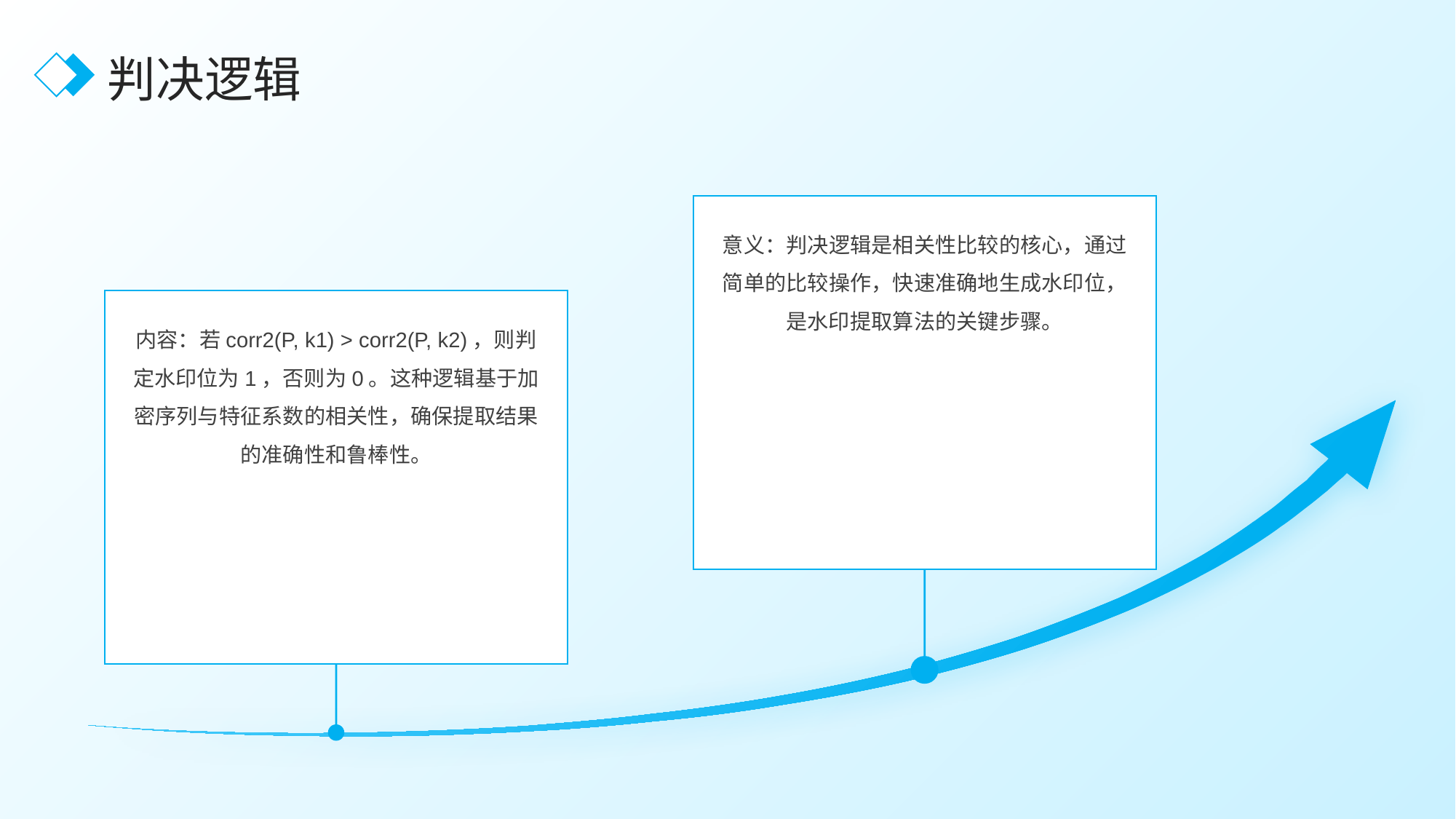

判决逻辑

意义：判决逻辑是相关性比较的核心，通过简单的比较操作，快速准确地生成水印位，是水印提取算法的关键步骤。

内容：若corr2(P, k1) > corr2(P, k2)，则判定水印位为1，否则为0。这种逻辑基于加密序列与特征系数的相关性，确保提取结果的准确性和鲁棒性。